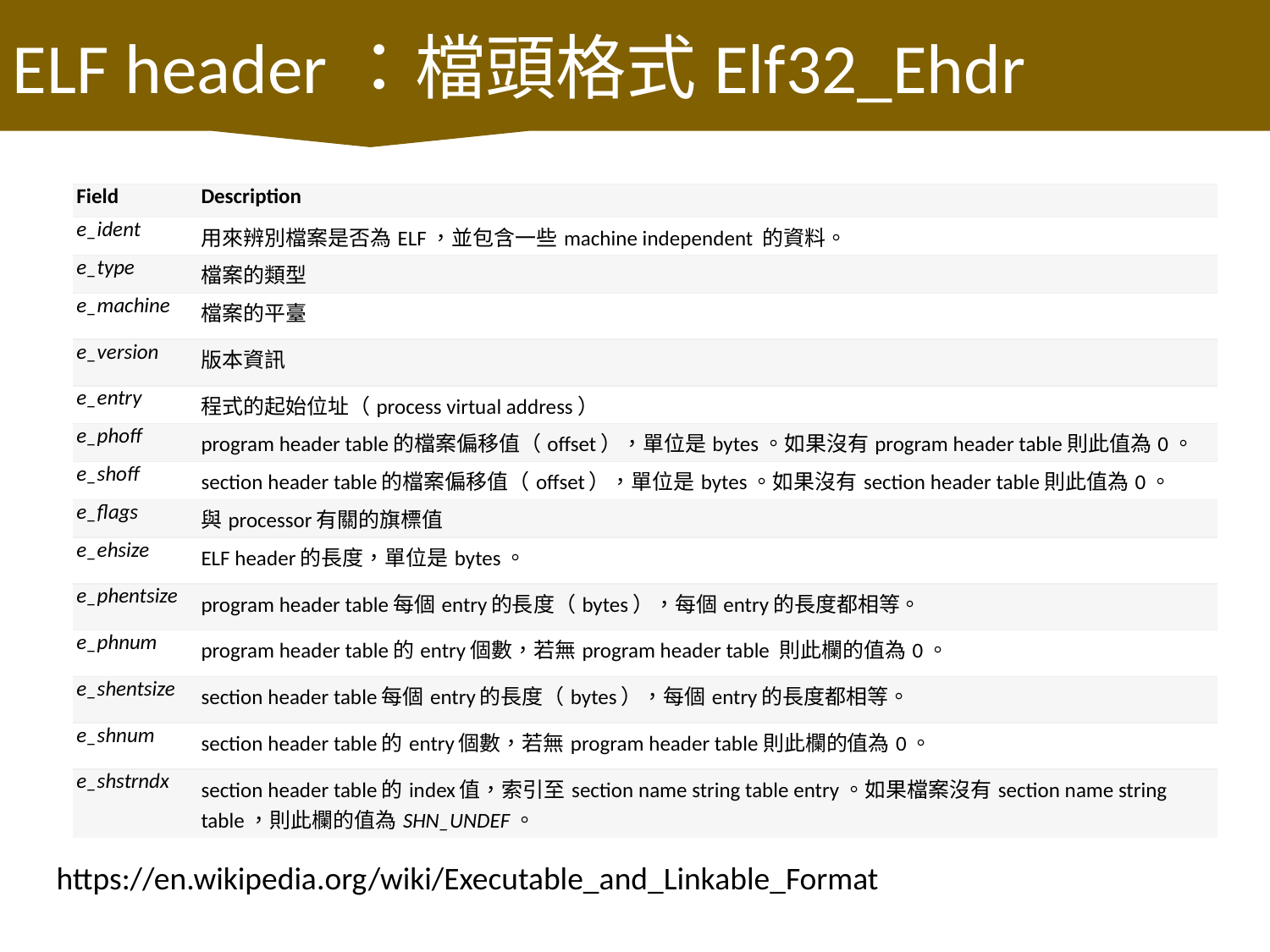

ELF header：檔頭格式Elf32_Ehdr
| Field | Description |
| --- | --- |
| e\_ident | 用來辨別檔案是否為ELF，並包含一些machine independent 的資料。 |
| e\_type | 檔案的類型 |
| e\_machine | 檔案的平臺 |
| e\_version | 版本資訊 |
| e\_entry | 程式的起始位址（process virtual address） |
| e\_phoff | program header table的檔案偏移值（offset），單位是bytes。如果沒有program header table則此值為0。 |
| e\_shoff | section header table的檔案偏移值（offset），單位是bytes。如果沒有section header table則此值為0。 |
| e\_flags | 與processor有關的旗標值 |
| e\_ehsize | ELF header的長度，單位是bytes。 |
| e\_phentsize | program header table每個entry的長度（bytes），每個entry的長度都相等。 |
| e\_phnum | program header table的entry個數，若無program header table 則此欄的值為0。 |
| e\_shentsize | section header table每個entry的長度（bytes），每個entry的長度都相等。 |
| e\_shnum | section header table的entry個數，若無program header table則此欄的值為0。 |
| e\_shstrndx | section header table的index值，索引至section name string table entry。如果檔案沒有section name string table，則此欄的值為SHN\_UNDEF。 |
https://en.wikipedia.org/wiki/Executable_and_Linkable_Format